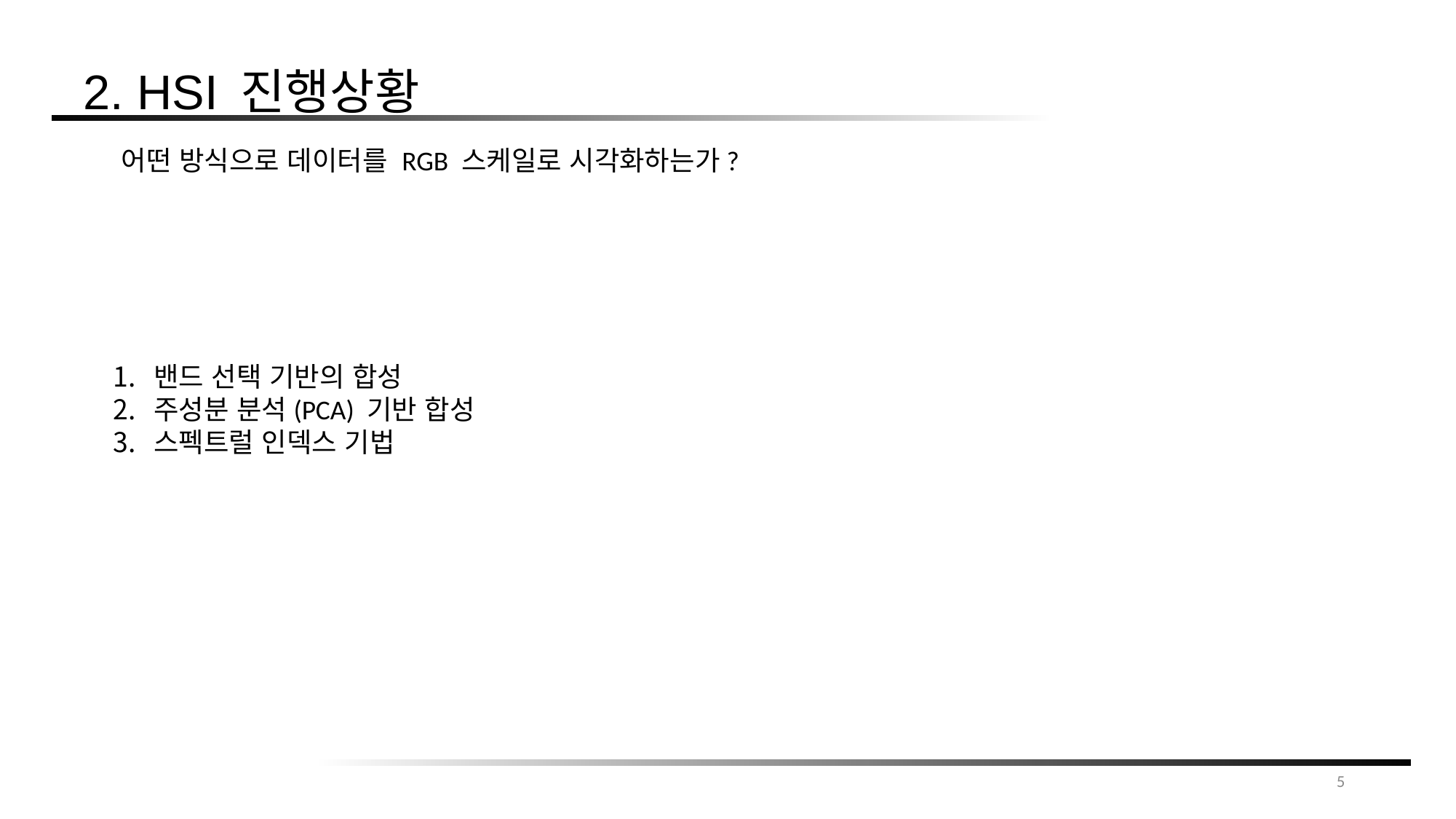

2. HSI 진행상황
어떤 방식으로 데이터를 RGB 스케일로 시각화하는가?
밴드 선택 기반의 합성
주성분 분석(PCA) 기반 합성
스펙트럴 인덱스 기법
5